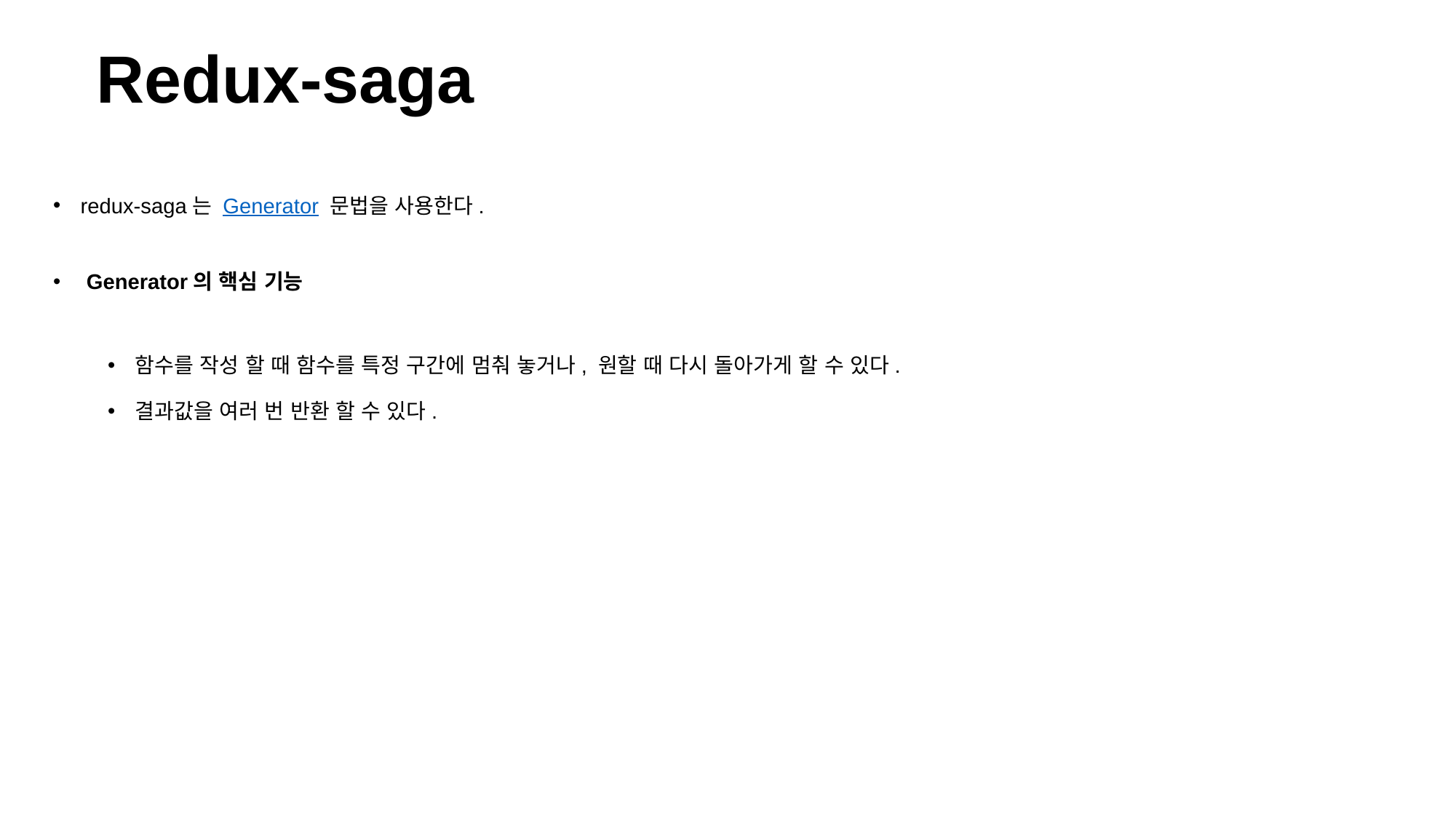

# Redux-saga
redux-saga는 Generator 문법을 사용한다.

 Generator의 핵심 기능

함수를 작성 할 때 함수를 특정 구간에 멈춰 놓거나, 원할 때 다시 돌아가게 할 수 있다.
결과값을 여러 번 반환 할 수 있다.